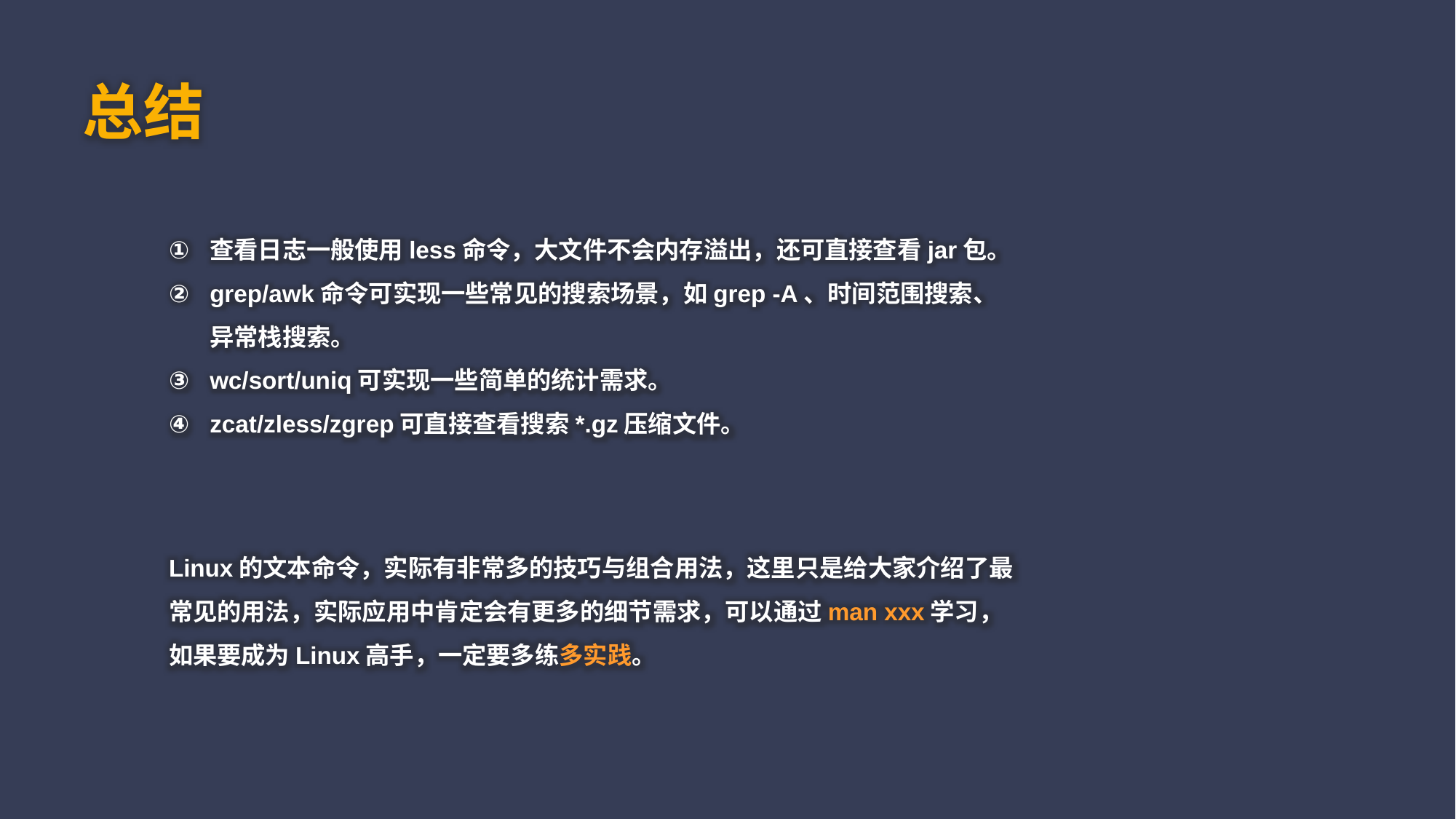

总结
查看日志一般使用less命令，大文件不会内存溢出，还可直接查看jar包。
grep/awk命令可实现一些常见的搜索场景，如grep -A、时间范围搜索、异常栈搜索。
wc/sort/uniq可实现一些简单的统计需求。
zcat/zless/zgrep可直接查看搜索*.gz压缩文件。
Linux的文本命令，实际有非常多的技巧与组合用法，这里只是给大家介绍了最常见的用法，实际应用中肯定会有更多的细节需求，可以通过man xxx学习，如果要成为Linux高手，一定要多练多实践。